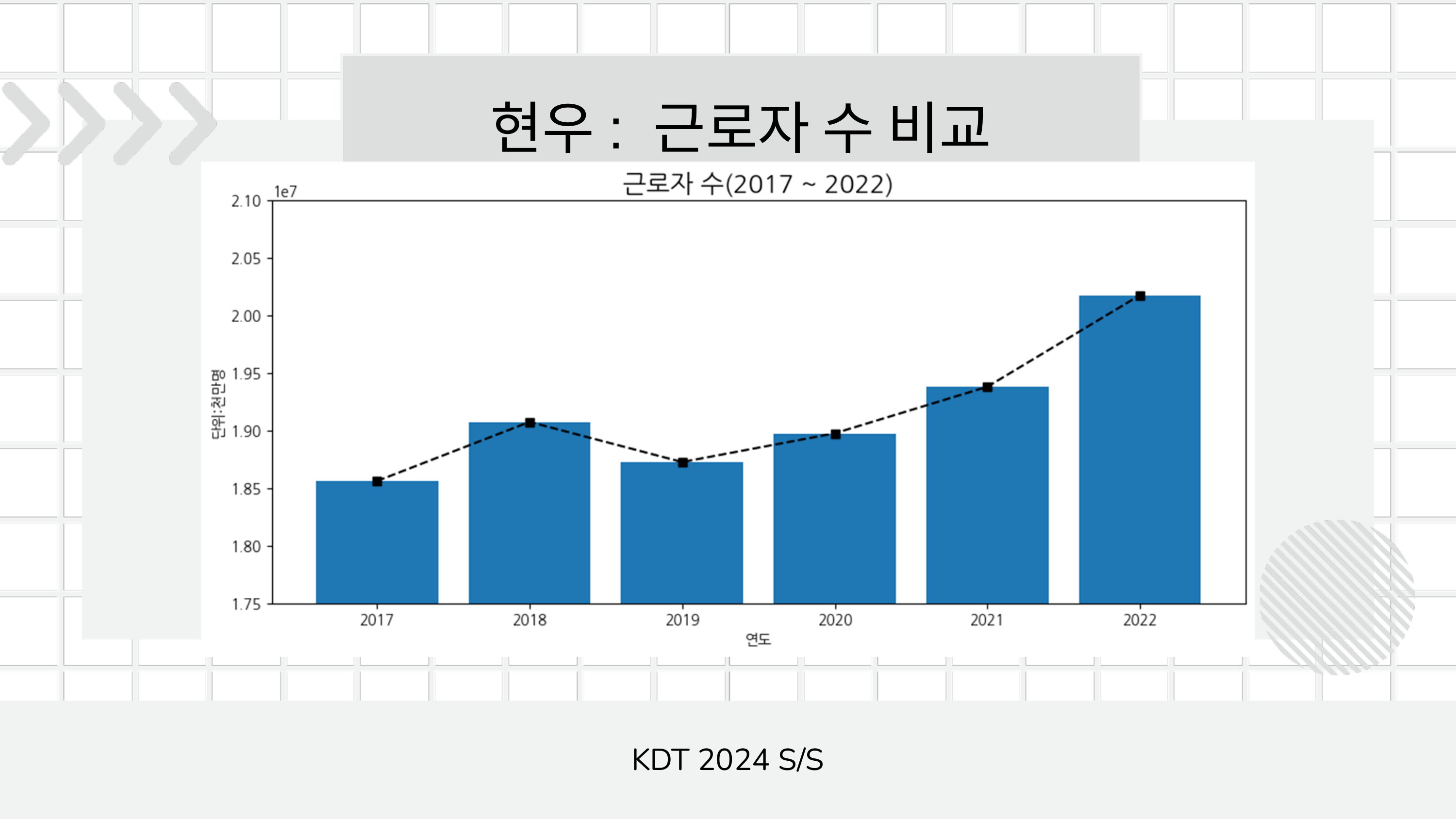

현우: 근로자 수 비교

KDT 2024 S/S